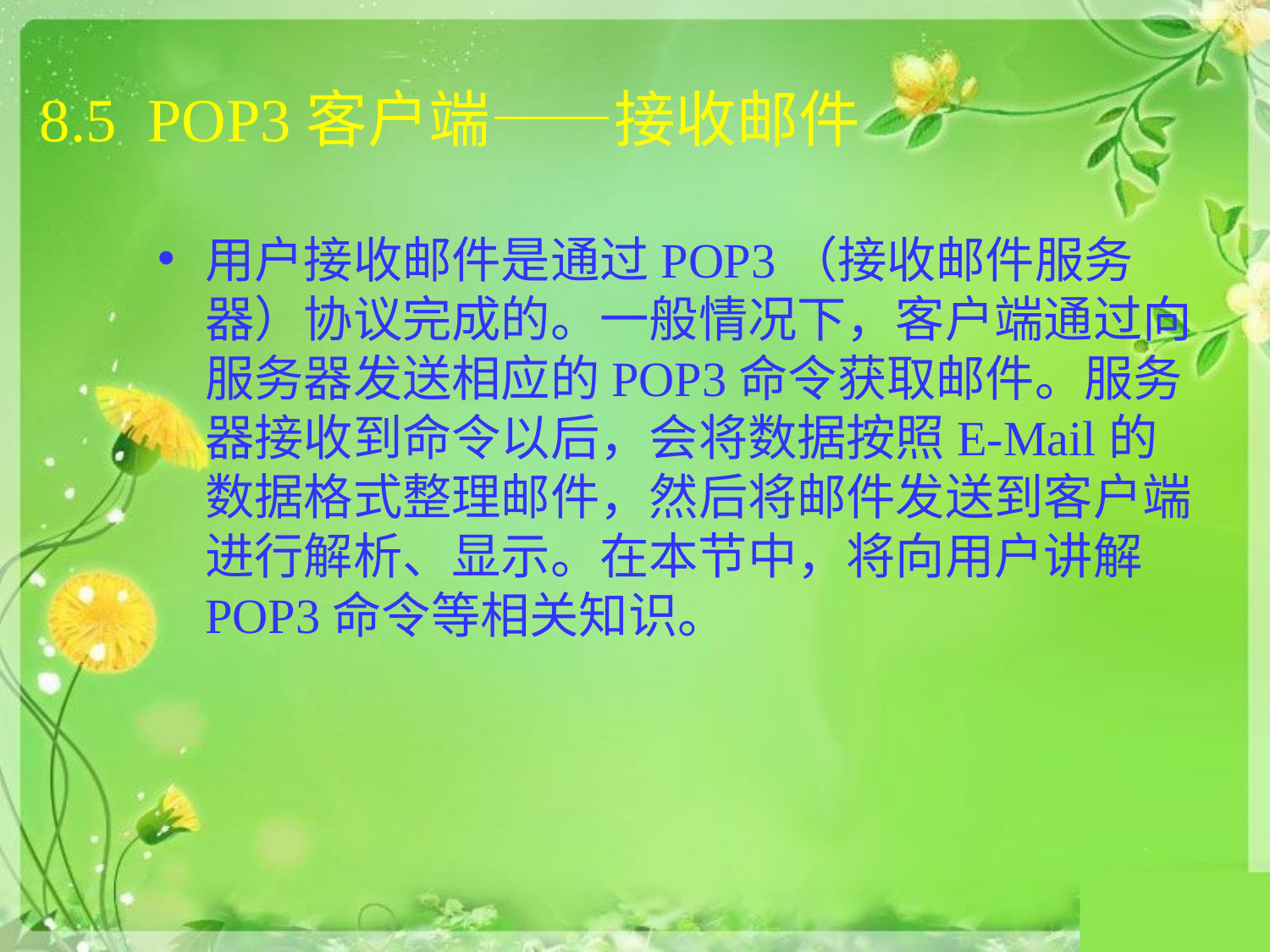

# 8.5  POP3客户端——接收邮件
用户接收邮件是通过POP3（接收邮件服务器）协议完成的。一般情况下，客户端通过向服务器发送相应的POP3命令获取邮件。服务器接收到命令以后，会将数据按照E-Mail的数据格式整理邮件，然后将邮件发送到客户端进行解析、显示。在本节中，将向用户讲解POP3命令等相关知识。